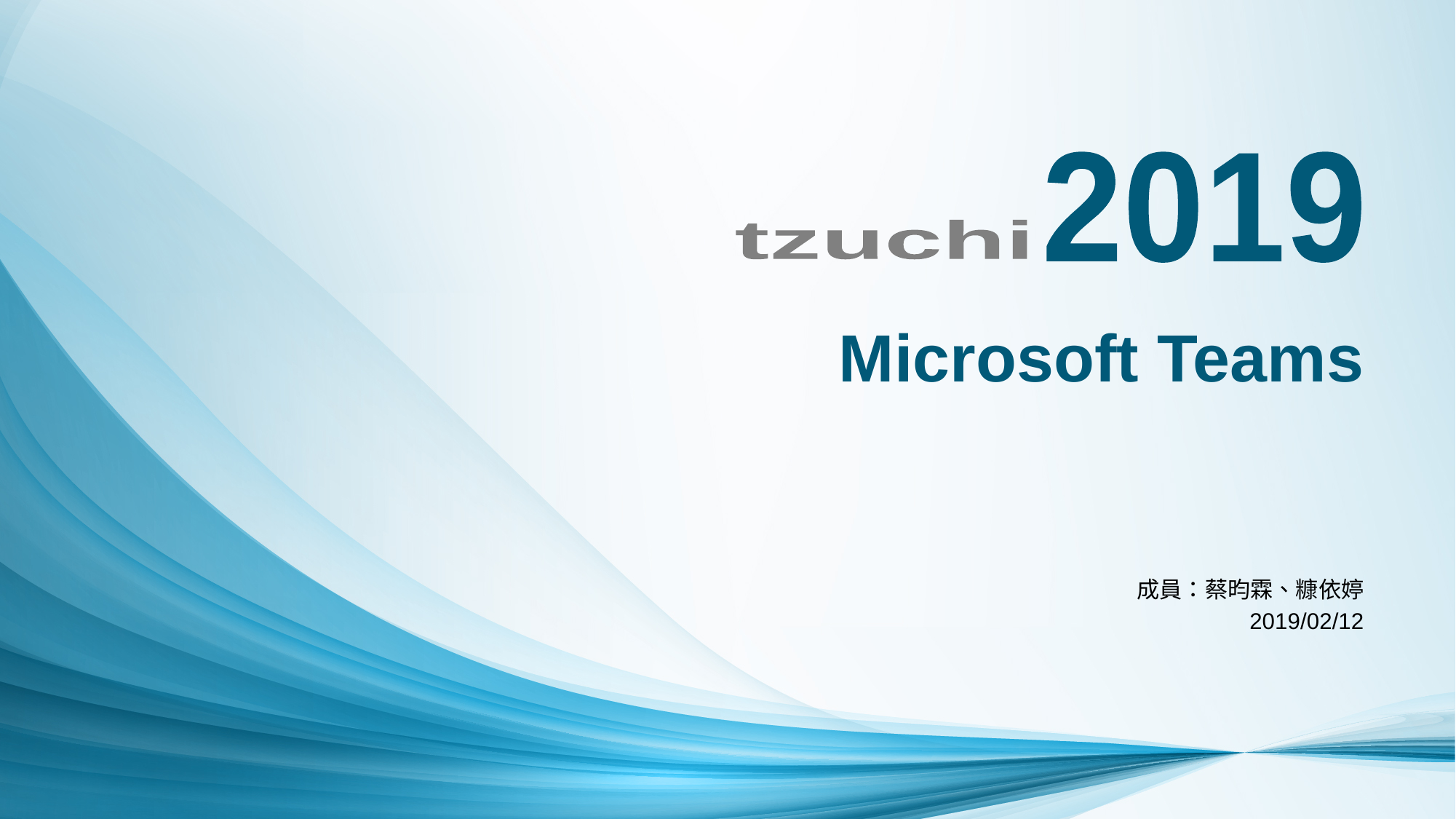

2019

tzuchi
# Microsoft Teams

成員：蔡昀霖、糠依婷
2019/02/12